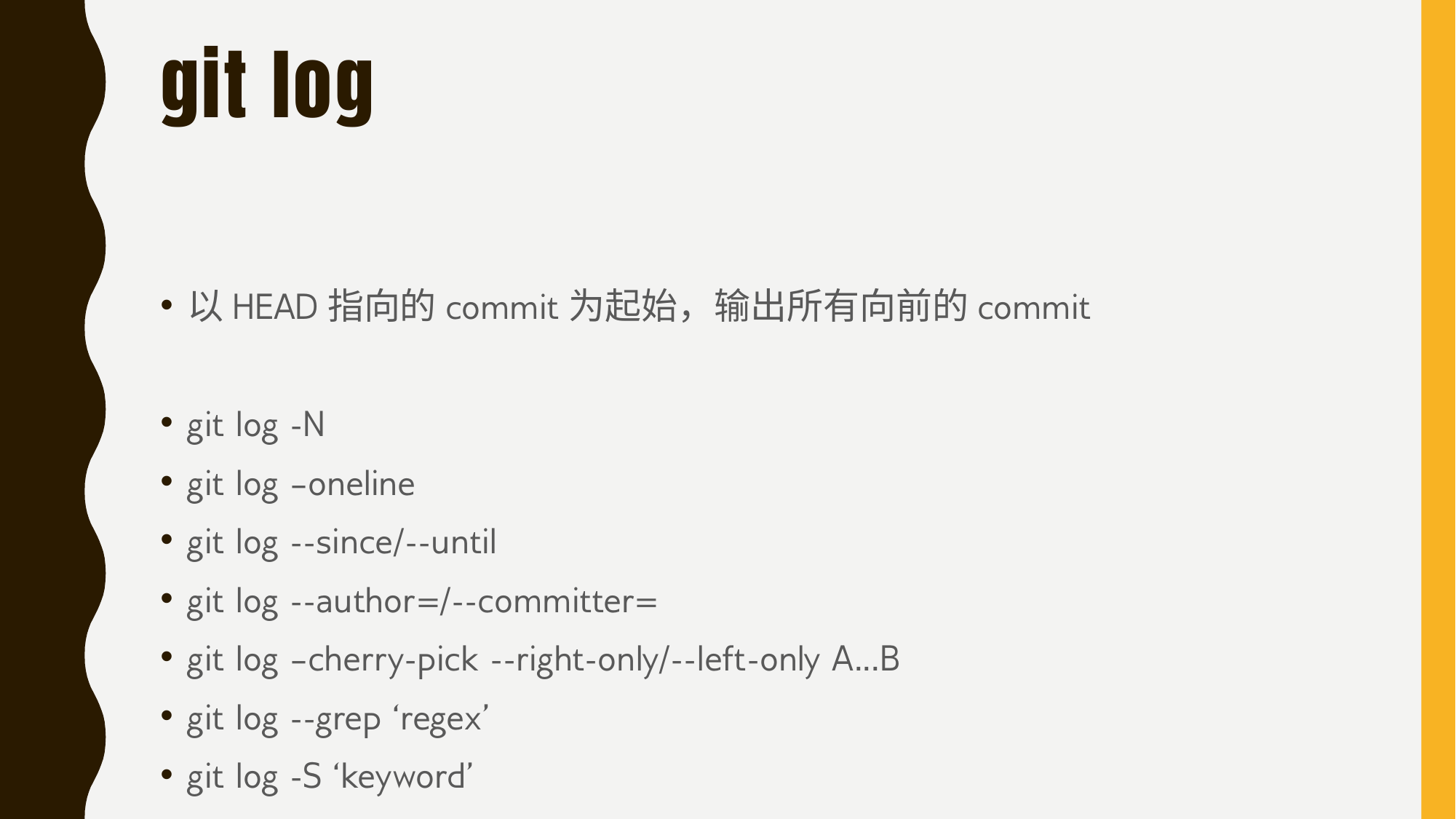

# git log
以HEAD指向的commit为起始，输出所有向前的commit

git log -N
git log –oneline
git log --since/--until
git log --author=/--committer=
git log –cherry-pick --right-only/--left-only A...B
git log --grep ‘regex’
git log -S ‘keyword’